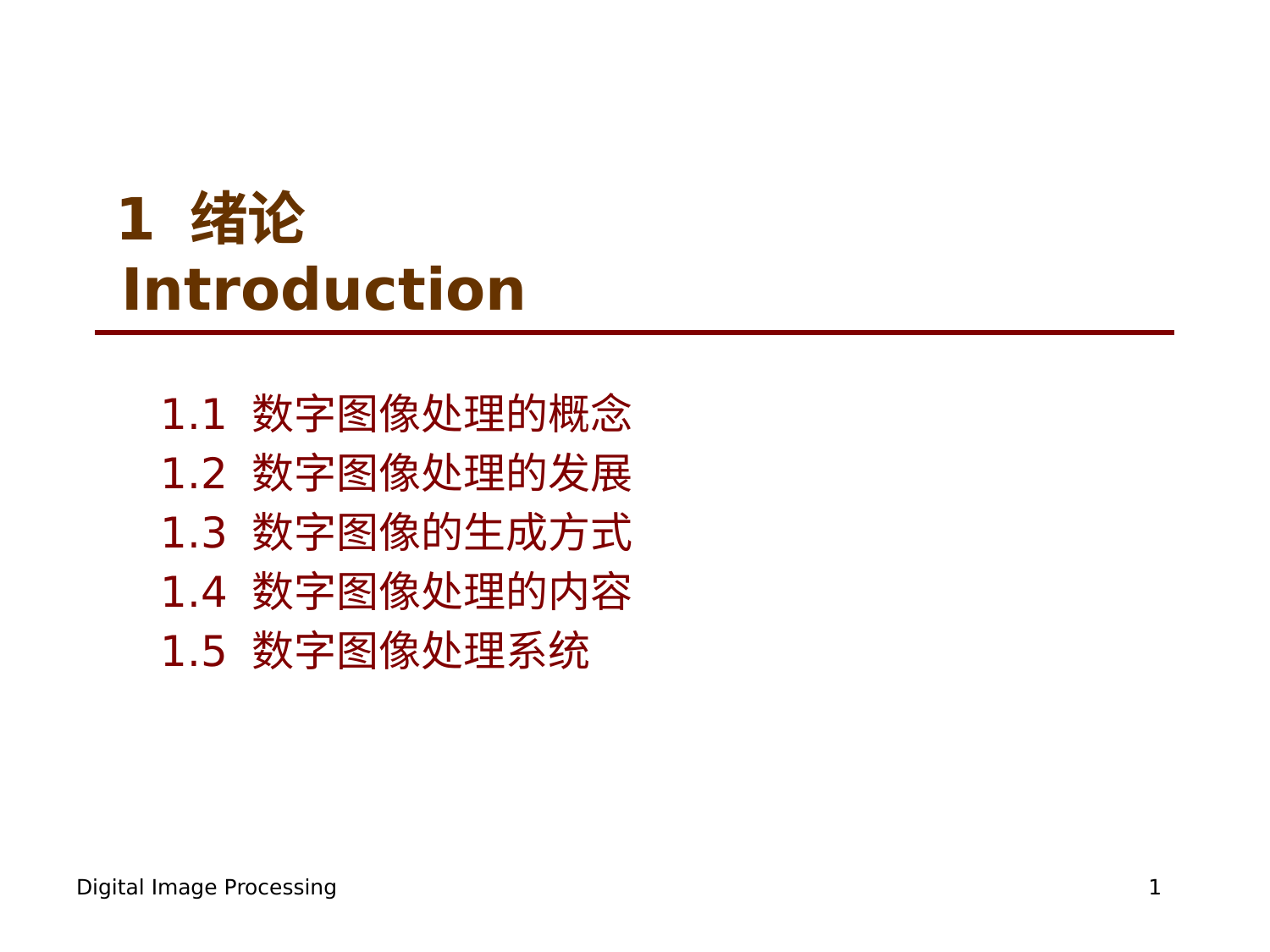

# 1 绪论 Introduction
1.1 数字图像处理的概念
1.2 数字图像处理的发展
1.3 数字图像的生成方式
1.4 数字图像处理的内容
1.5 数字图像处理系统
Digital Image Processing
1